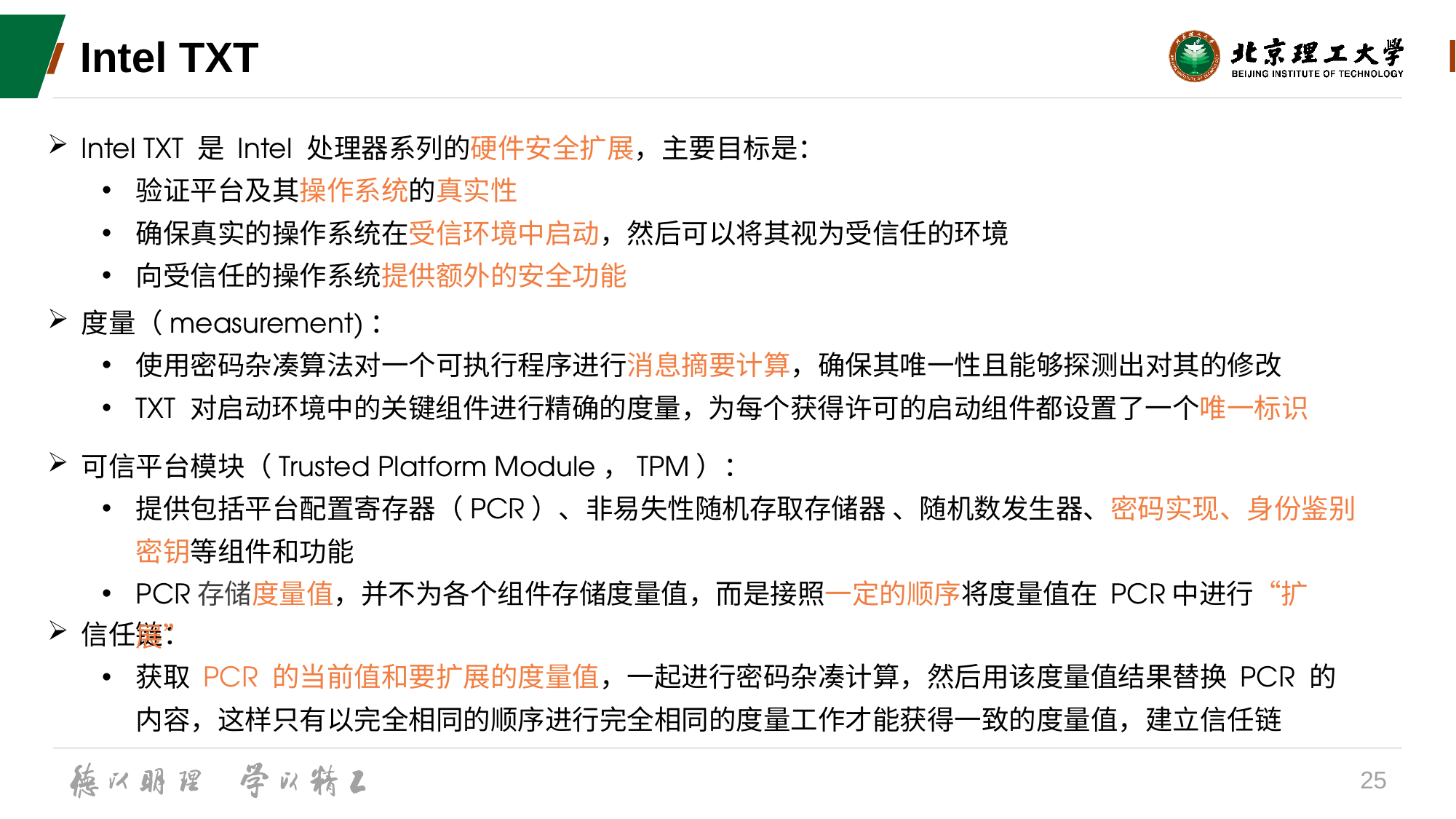

# Intel TXT
Intel TXT 是 Intel 处理器系列的硬件安全扩展，主要目标是：
验证平台及其操作系统的真实性
确保真实的操作系统在受信环境中启动，然后可以将其视为受信任的环境
向受信任的操作系统提供额外的安全功能
度量（measurement)：
使用密码杂凑算法对一个可执行程序进行消息摘要计算，确保其唯一性且能够探测出对其的修改
TXT 对启动环境中的关键组件进行精确的度量，为每个获得许可的启动组件都设置了一个唯一标识
可信平台模块（Trusted Platform Module，TPM）：
提供包括平台配置寄存器（PCR）、非易失性随机存取存储器 、随机数发生器、密码实现、身份鉴别密钥等组件和功能
PCR存储度量值，并不为各个组件存储度量值，而是接照一定的顺序将度量值在 PCR中进行“扩展”
信任链：
获取 PCR 的当前值和要扩展的度量值，一起进行密码杂凑计算，然后用该度量值结果替换 PCR 的内容，这样只有以完全相同的顺序进行完全相同的度量工作才能获得一致的度量值，建立信任链